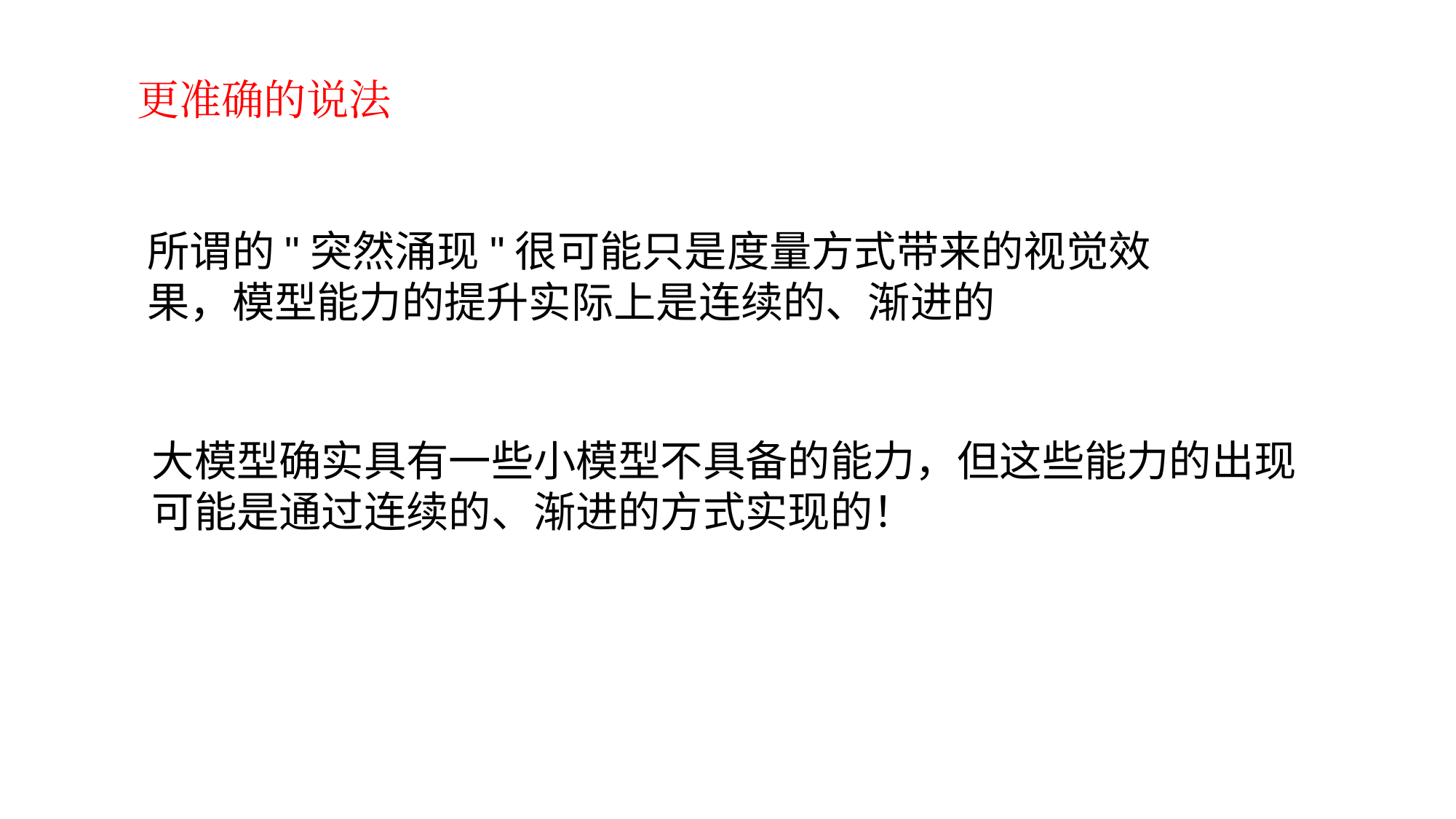

# 更准确的说法
所谓的"突然涌现"很可能只是度量方式带来的视觉效果，模型能力的提升实际上是连续的、渐进的
大模型确实具有一些小模型不具备的能力，但这些能力的出现可能是通过连续的、渐进的方式实现的！